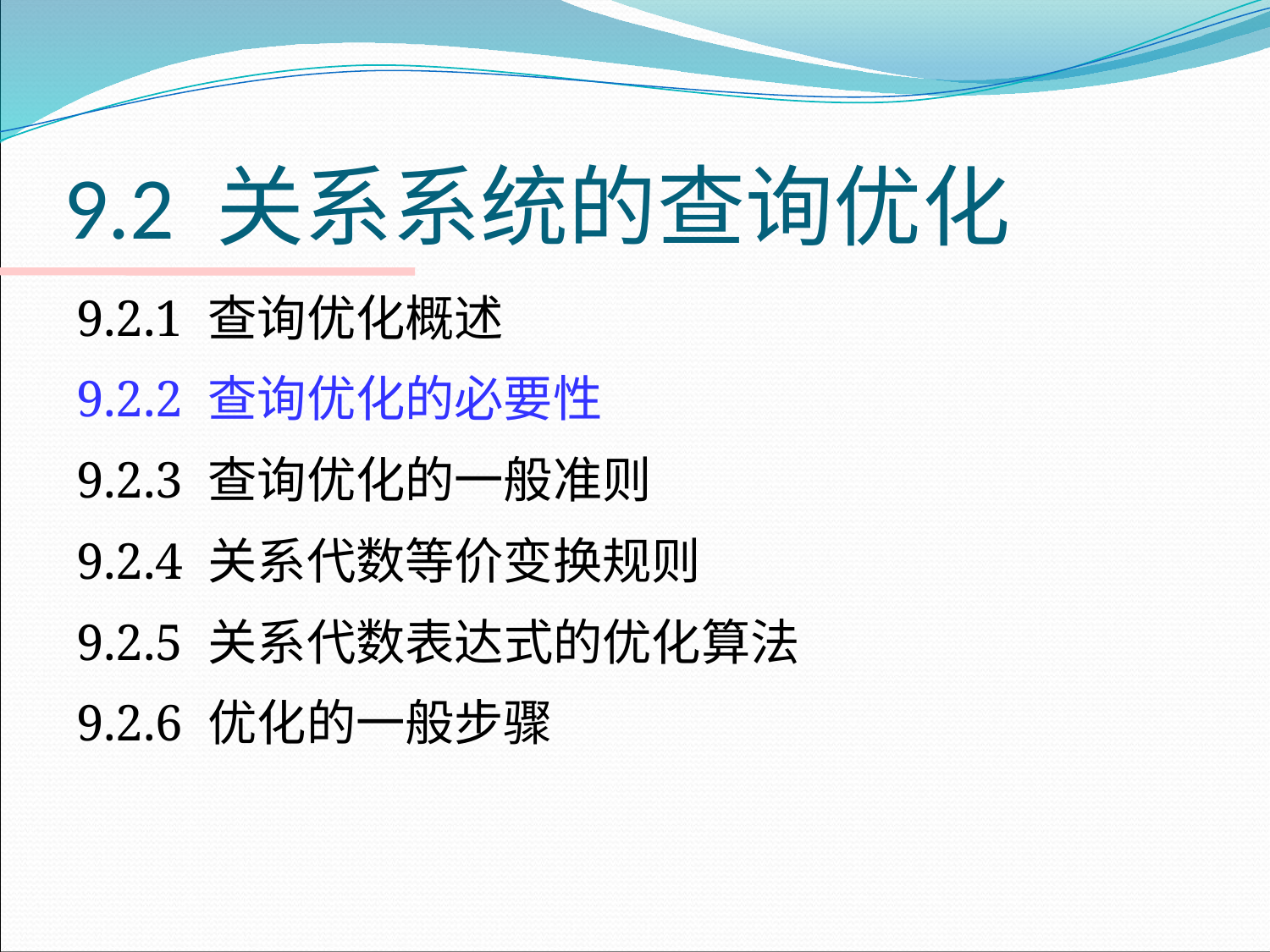

# 9.2 关系系统的查询优化
9.2.1 查询优化概述
9.2.2 查询优化的必要性
9.2.3 查询优化的一般准则
9.2.4 关系代数等价变换规则
9.2.5 关系代数表达式的优化算法
9.2.6 优化的一般步骤

845